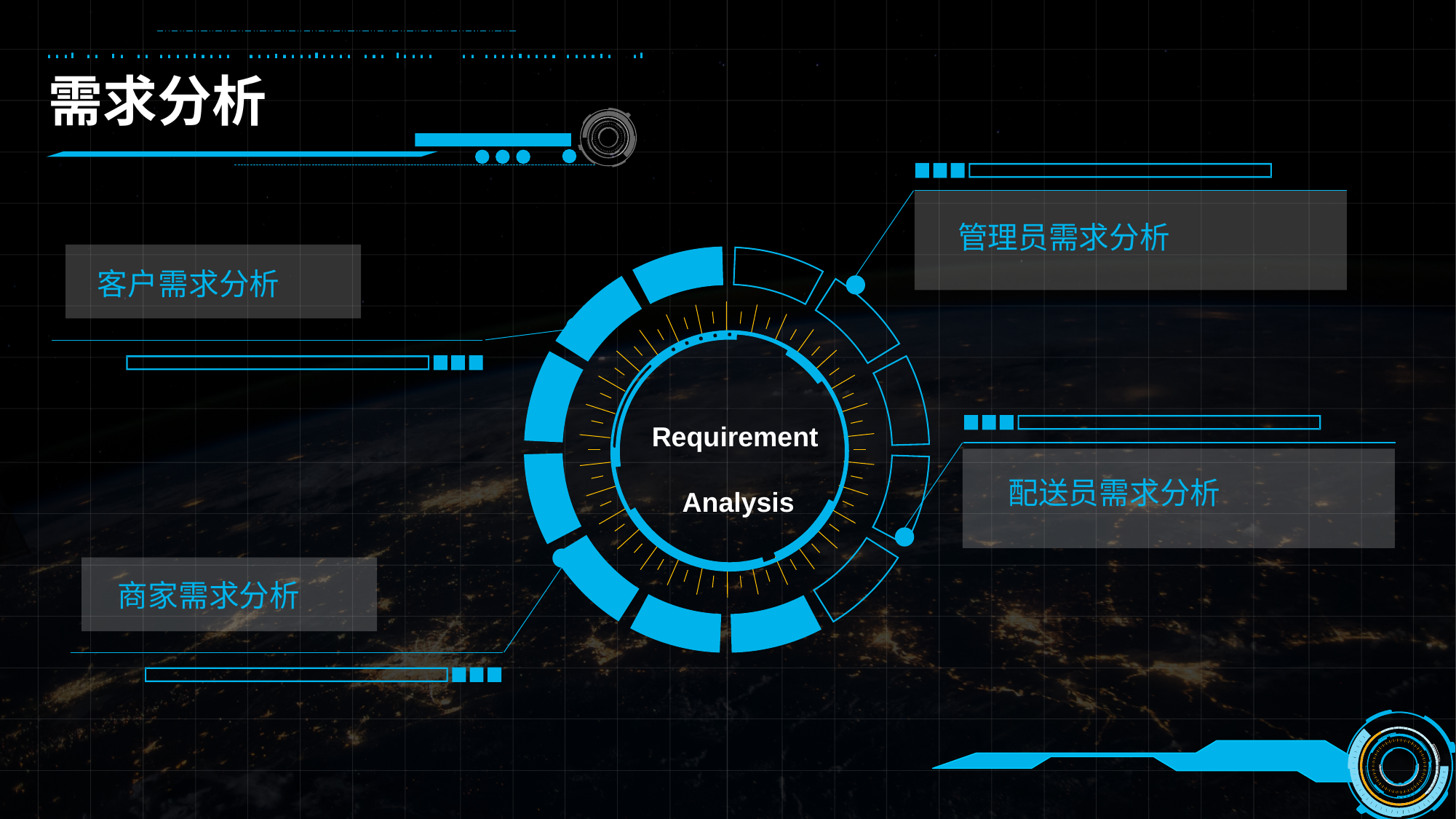

需求分析

管理员需求分析

客户需求分析

Requirement
    Analysis

配送员需求分析

商家需求分析